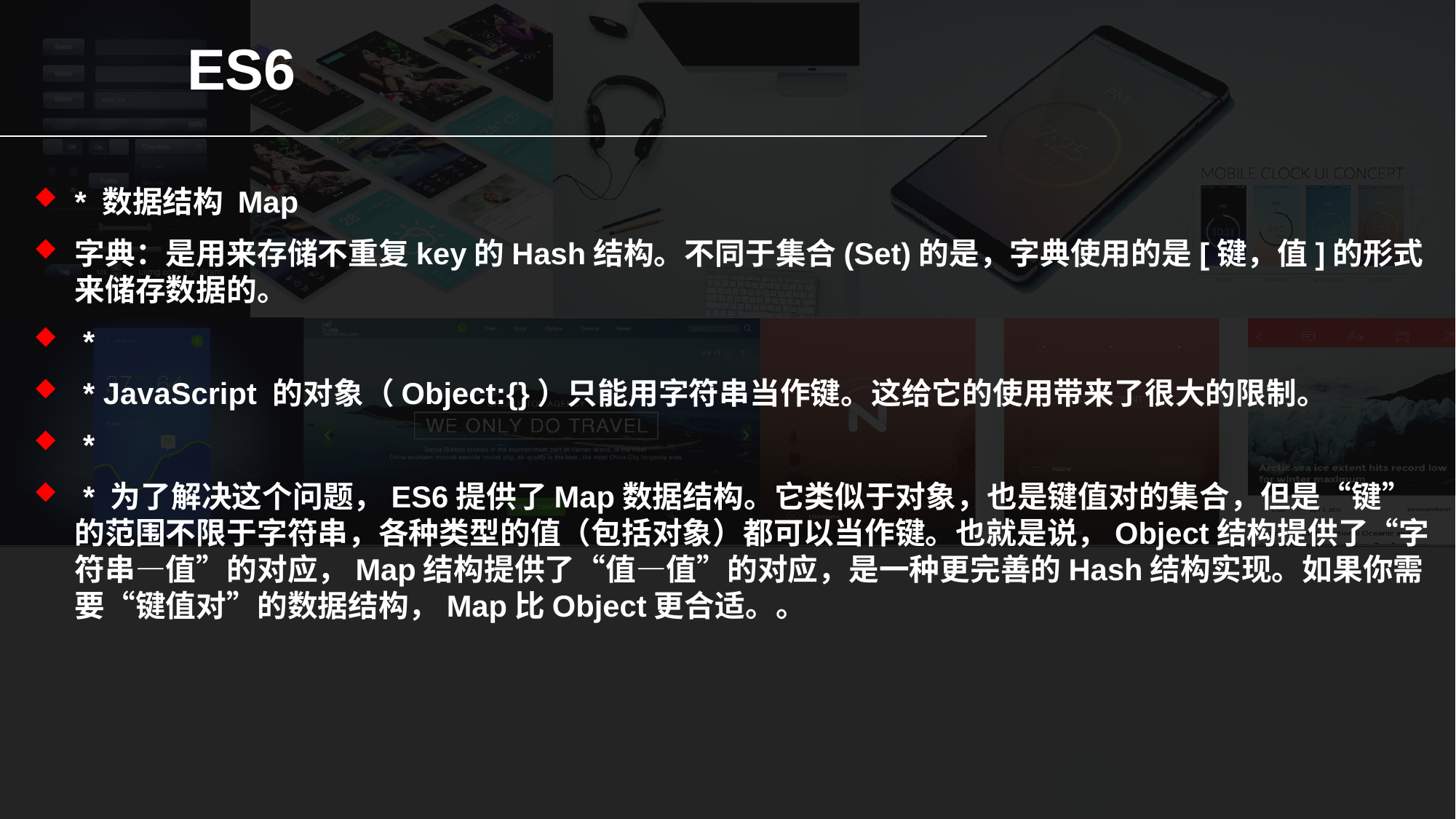

ES6

* 数据结构 Map
字典：是用来存储不重复key的Hash结构。不同于集合(Set)的是，字典使用的是[键，值]的形式来储存数据的。
 *
 * JavaScript 的对象（Object:{}）只能用字符串当作键。这给它的使用带来了很大的限制。
 *
 * 为了解决这个问题，ES6提供了Map数据结构。它类似于对象，也是键值对的集合，但是“键”的范围不限于字符串，各种类型的值（包括对象）都可以当作键。也就是说，Object结构提供了“字符串—值”的对应，Map结构提供了“值—值”的对应，是一种更完善的Hash结构实现。如果你需要“键值对”的数据结构，Map比Object更合适。。